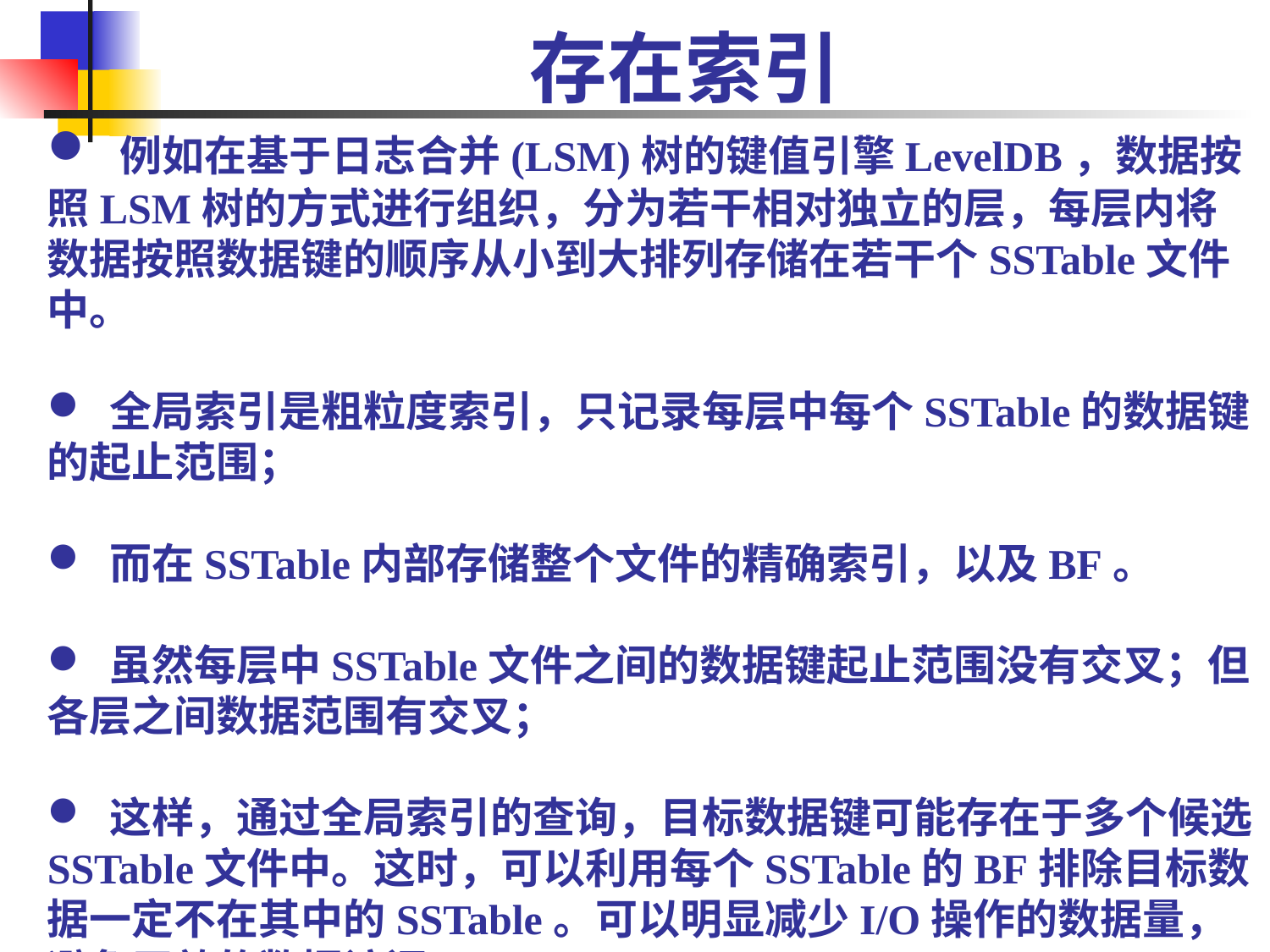

# 存在索引
 例如在基于日志合并(LSM)树的键值引擎LevelDB，数据按照LSM树的方式进行组织，分为若干相对独立的层，每层内将数据按照数据键的顺序从小到大排列存储在若干个SSTable文件中。

 全局索引是粗粒度索引，只记录每层中每个SSTable的数据键的起止范围；

 而在SSTable内部存储整个文件的精确索引，以及BF。

 虽然每层中SSTable文件之间的数据键起止范围没有交叉；但各层之间数据范围有交叉；

 这样，通过全局索引的查询，目标数据键可能存在于多个候选SSTable文件中。这时，可以利用每个SSTable的BF排除目标数据一定不在其中的SSTable。可以明显减少I/O操作的数据量，避免无效的数据访问。